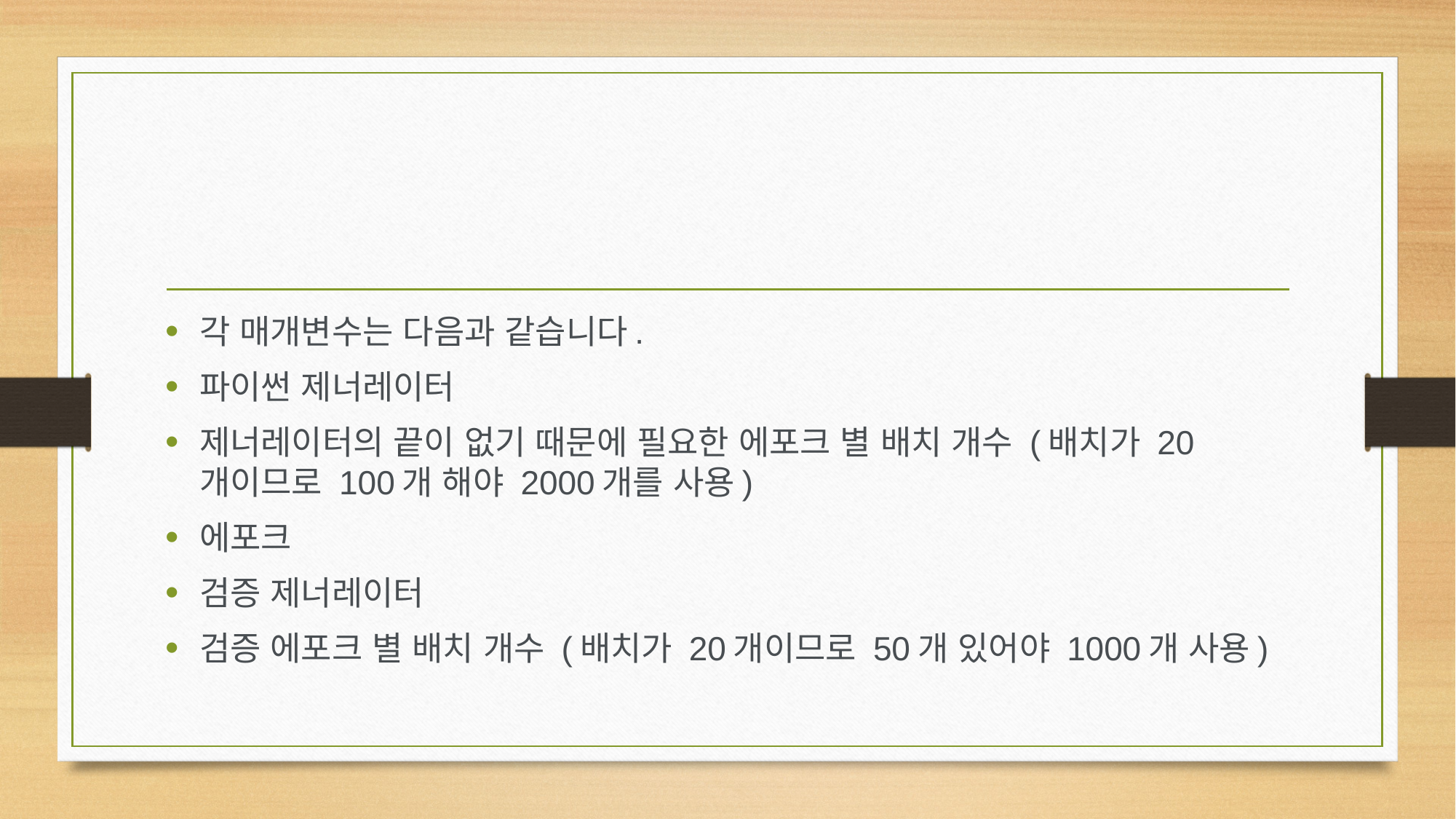

각 매개변수는 다음과 같습니다.
파이썬 제너레이터
제너레이터의 끝이 없기 때문에 필요한 에포크 별 배치 개수 (배치가 20개이므로 100개 해야 2000개를 사용)
에포크
검증 제너레이터
검증 에포크 별 배치 개수 (배치가 20개이므로 50개 있어야 1000개 사용)